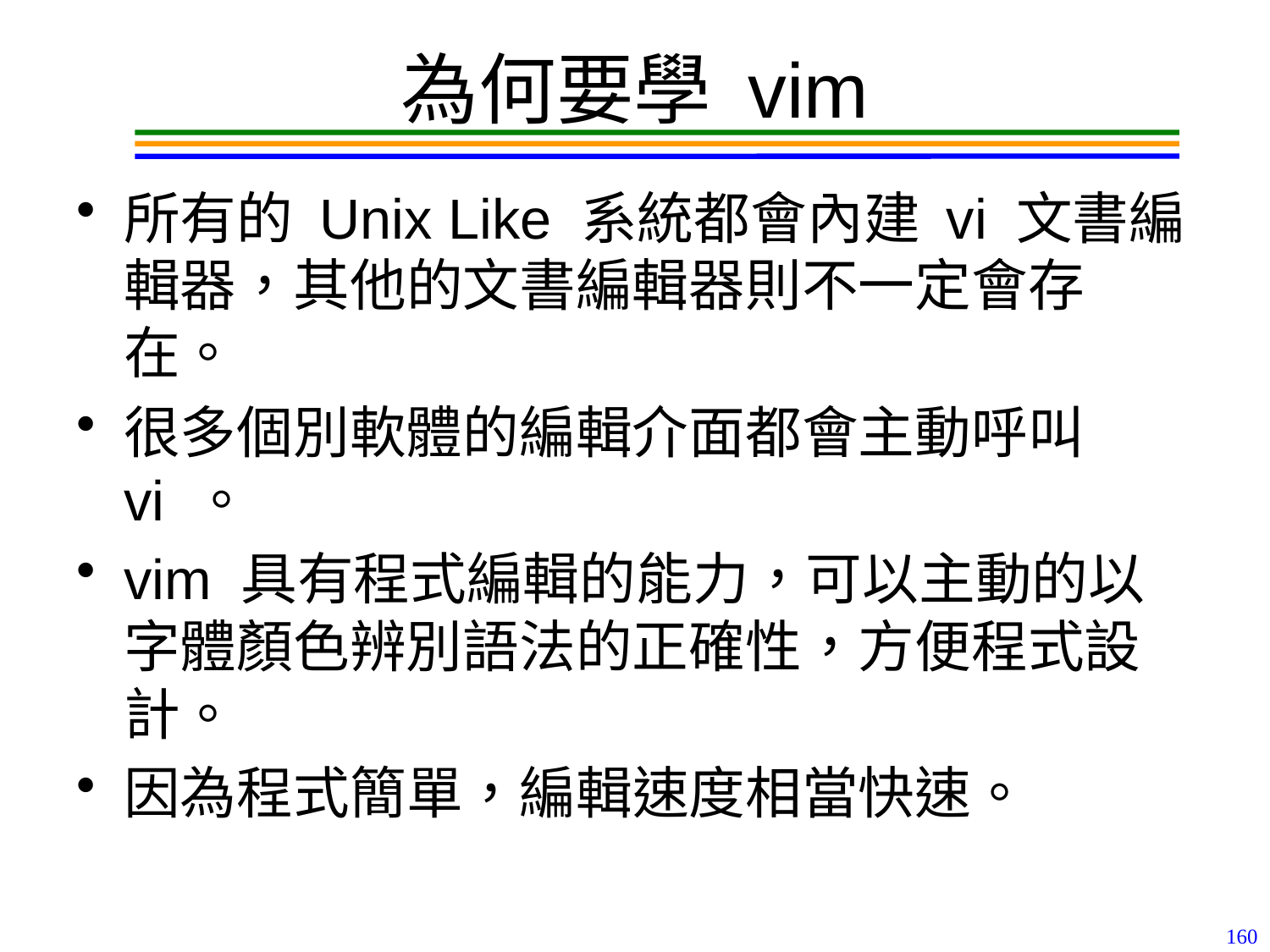

# 為何要學 vim
所有的 Unix Like 系統都會內建 vi 文書編輯器，其他的文書編輯器則不一定會存在。
很多個別軟體的編輯介面都會主動呼叫 vi 。
vim 具有程式編輯的能力，可以主動的以字體顏色辨別語法的正確性，方便程式設計。
因為程式簡單，編輯速度相當快速。
160